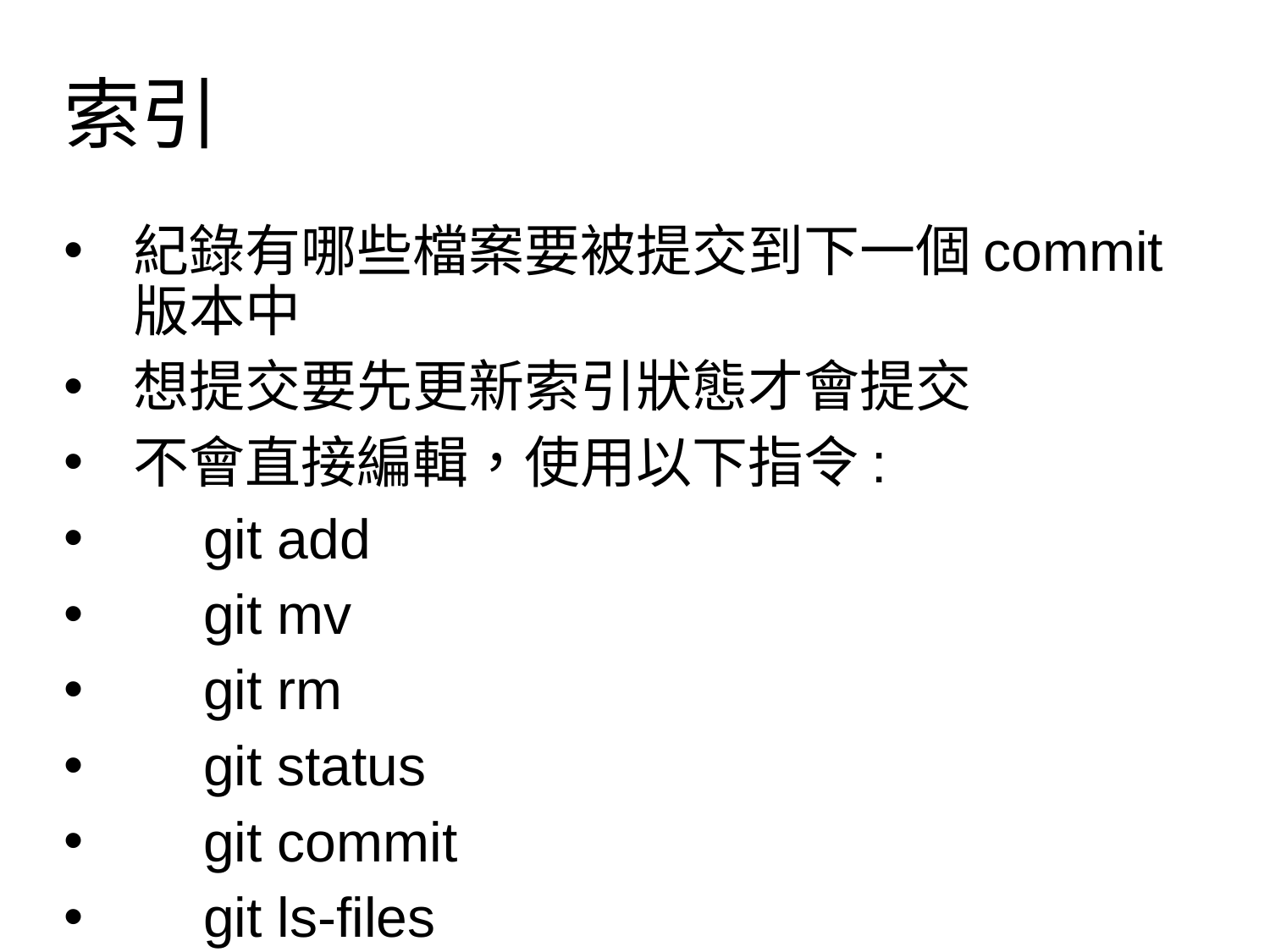

# 索引
紀錄有哪些檔案要被提交到下一個commit版本中
想提交要先更新索引狀態才會提交
不會直接編輯，使用以下指令:
	git add
	git mv
	git rm
	git status
	git commit
	git ls-files